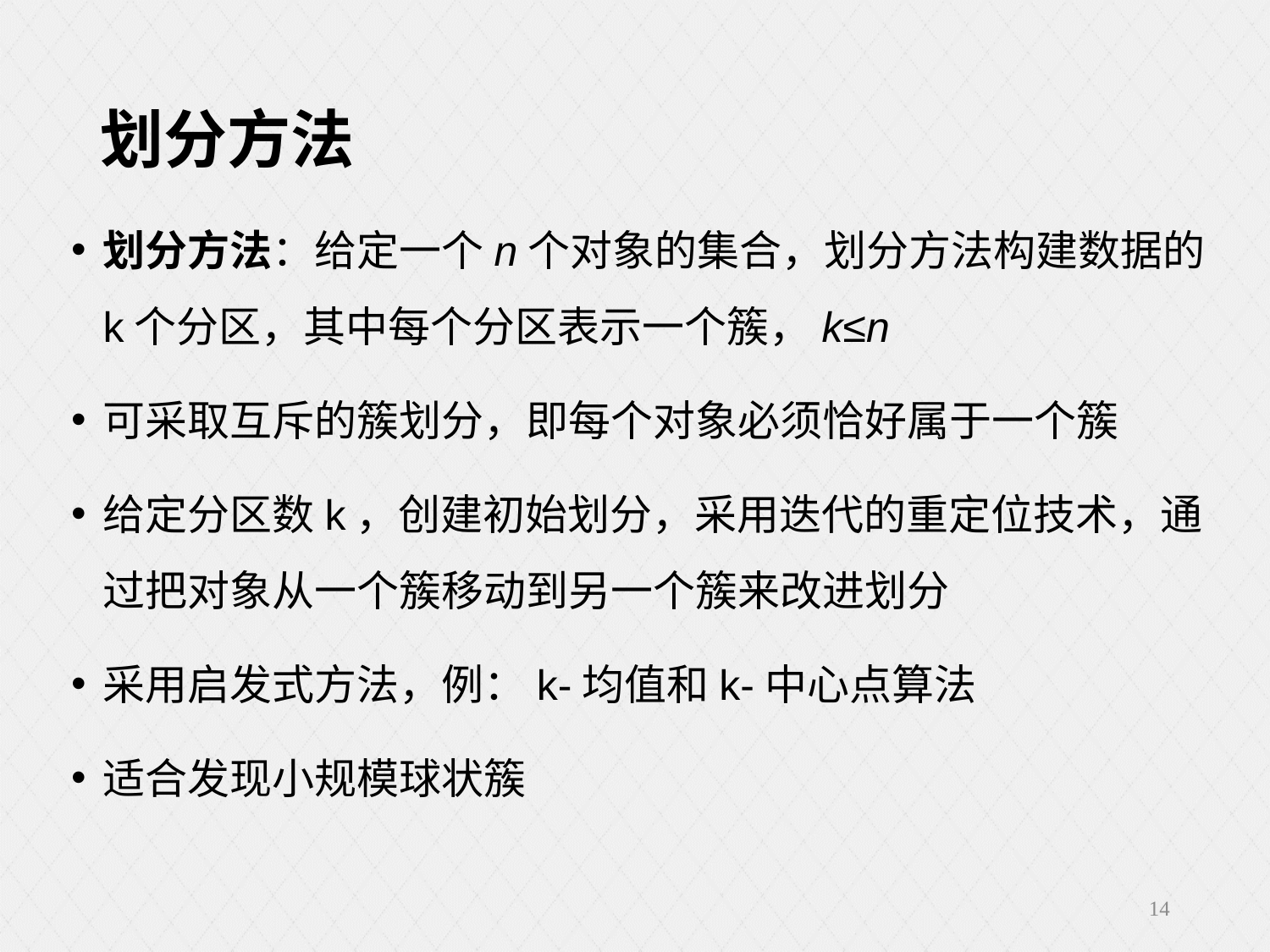

# 划分方法
划分方法：给定一个n个对象的集合，划分方法构建数据的k个分区，其中每个分区表示一个簇，k≤n
可采取互斥的簇划分，即每个对象必须恰好属于一个簇
给定分区数k，创建初始划分，采用迭代的重定位技术，通过把对象从一个簇移动到另一个簇来改进划分
采用启发式方法，例：k-均值和k-中心点算法
适合发现小规模球状簇

14